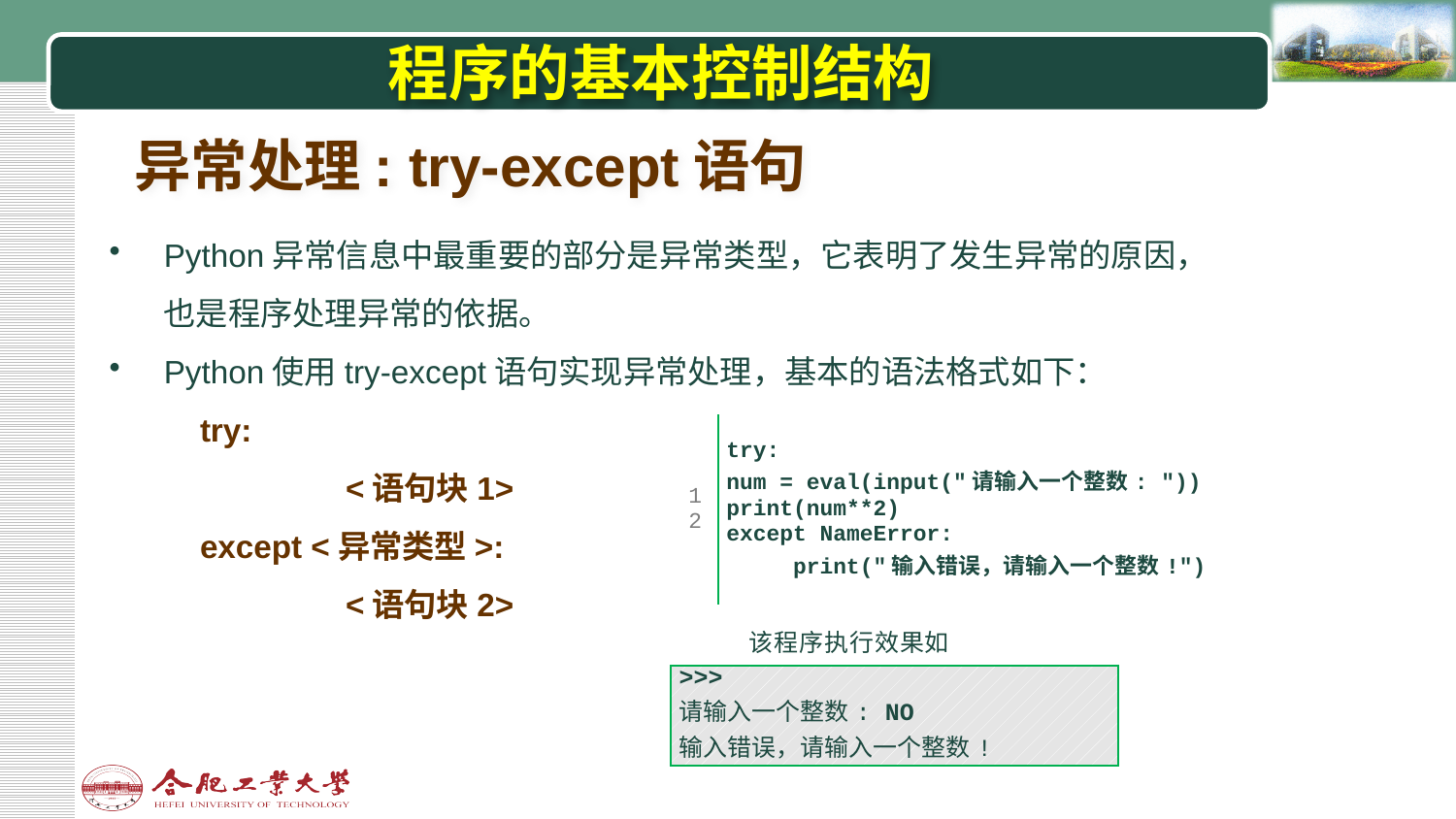

# 程序的基本控制结构
异常处理: try-except语句
Python异常信息中最重要的部分是异常类型，它表明了发生异常的原因，也是程序处理异常的依据。
Python使用try-except语句实现异常处理，基本的语法格式如下：
try:
	<语句块1>
except <异常类型>:
	<语句块2>
|  |  |
| --- | --- |
| 1 2 | try: num = eval(input("请输入一个整数: ")) print(num\*\*2) except NameError: print("输入错误，请输入一个整数!") |
|  |  |
该程序执行效果如下：
| >>>  请输入一个整数: NO 输入错误，请输入一个整数! |
| --- |